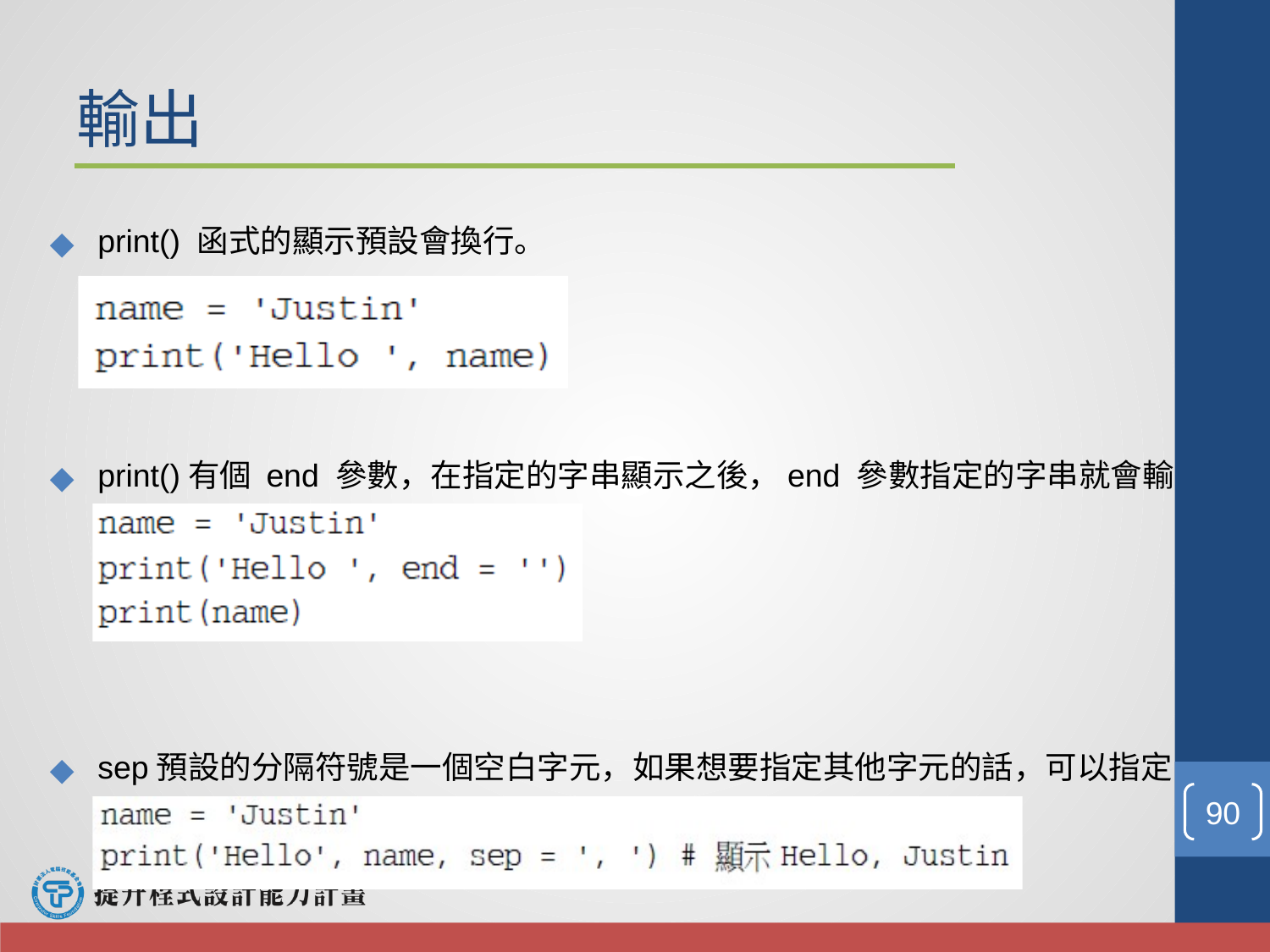

# 輸出
print() 函式的顯示預設會換行。

print()有個 end 參數，在指定的字串顯示之後，end 參數指定的字串就會輸出

sep預設的分隔符號是一個空白字元，如果想要指定其他字元的話，可以指定 sep 參數。

90